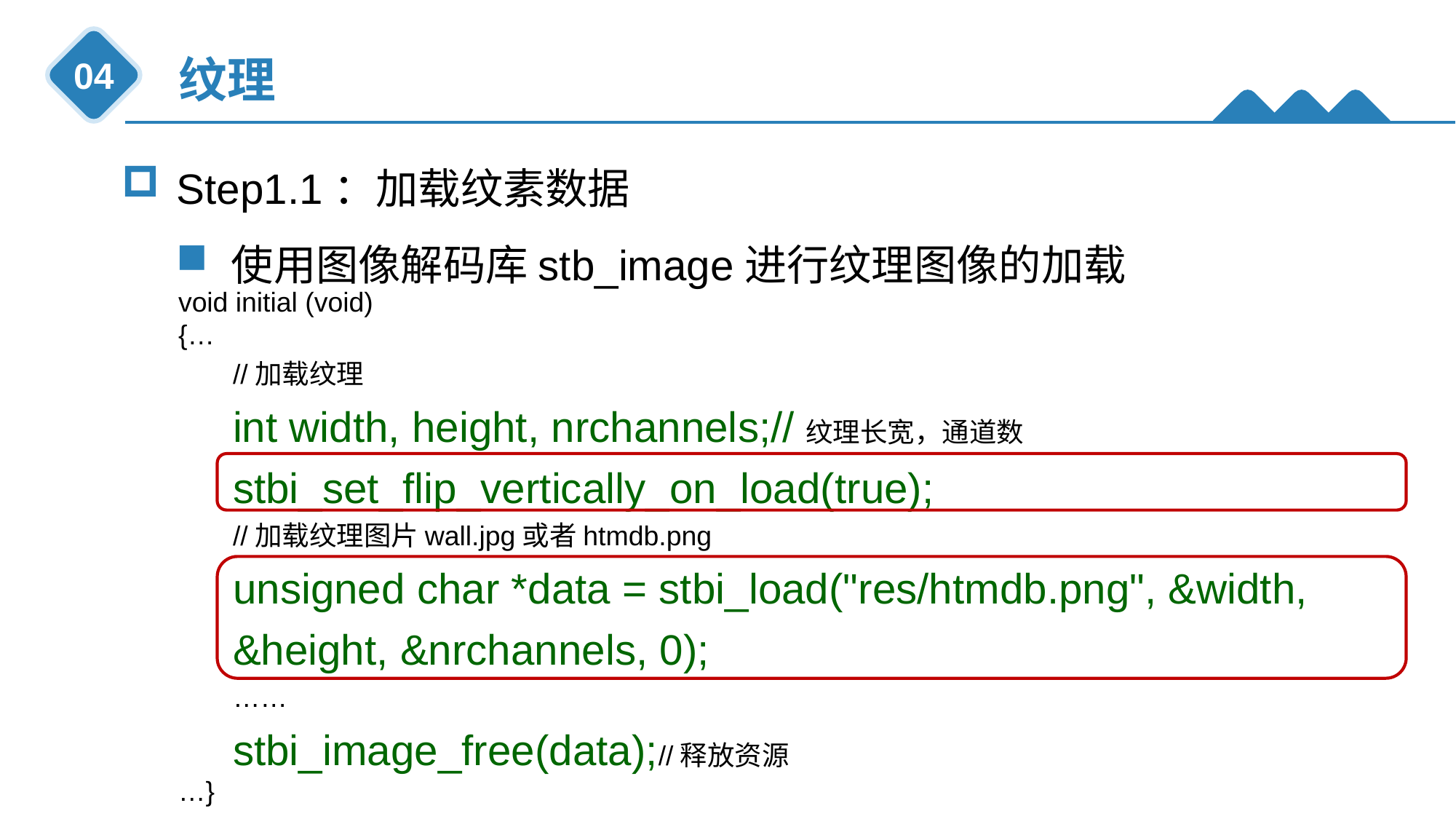

纹理
04

Step1.1：加载纹素数据
使用图像解码库stb_image进行纹理图像的加载
void initial (void)
{…
//加载纹理
int width, height, nrchannels;//纹理长宽，通道数
stbi_set_flip_vertically_on_load(true);
//加载纹理图片wall.jpg或者htmdb.png
unsigned char *data = stbi_load("res/htmdb.png", &width, &height, &nrchannels, 0);
……
stbi_image_free(data);//释放资源
…}